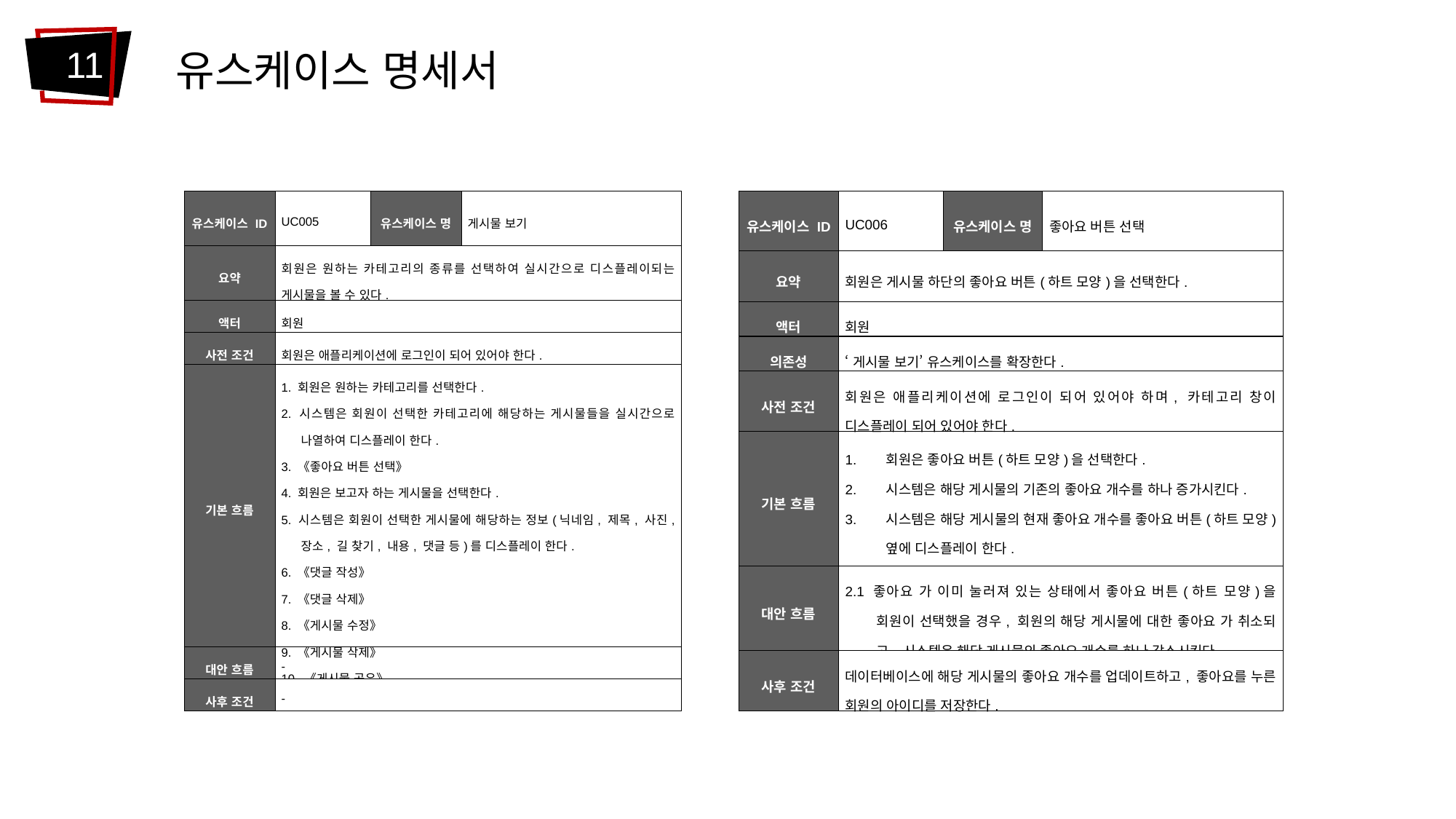

11
유스케이스 명세서
| 유스케이스 ID | UC006 | 유스케이스 명 | 좋아요 버튼 선택 |
| --- | --- | --- | --- |
| 요약 | 회원은 게시물 하단의 좋아요 버튼(하트 모양)을 선택한다. |  |  |
| 액터 | 회원 |  |  |
| 의존성 | ‘게시물 보기’ 유스케이스를 확장한다. |  |  |
| 사전 조건 | 회원은 애플리케이션에 로그인이 되어 있어야 하며, 카테고리 창이 디스플레이 되어 있어야 한다. |  |  |
| 기본 흐름 | 회원은 좋아요 버튼(하트 모양)을 선택한다. 시스템은 해당 게시물의 기존의 좋아요 개수를 하나 증가시킨다. 시스템은 해당 게시물의 현재 좋아요 개수를 좋아요 버튼(하트 모양) 옆에 디스플레이 한다. |  |  |
| 대안 흐름 | 2.1 좋아요 가 이미 눌러져 있는 상태에서 좋아요 버튼(하트 모양)을 회원이 선택했을 경우, 회원의 해당 게시물에 대한 좋아요 가 취소되고, 시스템은 해당 게시물의 좋아요 개수를 하나 감소시킨다. |  |  |
| 사후 조건 | 데이터베이스에 해당 게시물의 좋아요 개수를 업데이트하고, 좋아요를 누른 회원의 아이디를 저장한다. |  |  |
| 유스케이스 ID | UC005 | 유스케이스 명 | 게시물 보기 |
| --- | --- | --- | --- |
| 요약 | 회원은 원하는 카테고리의 종류를 선택하여 실시간으로 디스플레이되는 게시물을 볼 수 있다. |  |  |
| 액터 | 회원 |  |  |
| 사전 조건 | 회원은 애플리케이션에 로그인이 되어 있어야 한다. |  |  |
| 기본 흐름 | 1. 회원은 원하는 카테고리를 선택한다. 2. 시스템은 회원이 선택한 카테고리에 해당하는 게시물들을 실시간으로 나열하여 디스플레이 한다. 3. 《좋아요 버튼 선택》 4. 회원은 보고자 하는 게시물을 선택한다. 5. 시스템은 회원이 선택한 게시물에 해당하는 정보(닉네임, 제목, 사진, 장소, 길 찾기, 내용, 댓글 등)를 디스플레이 한다. 6. 《댓글 작성》 7. 《댓글 삭제》 8. 《게시물 수정》 9. 《게시물 삭제》 10. 《게시물 공유》 |  |  |
| 대안 흐름 | - |  |  |
| 사후 조건 | - |  |  |